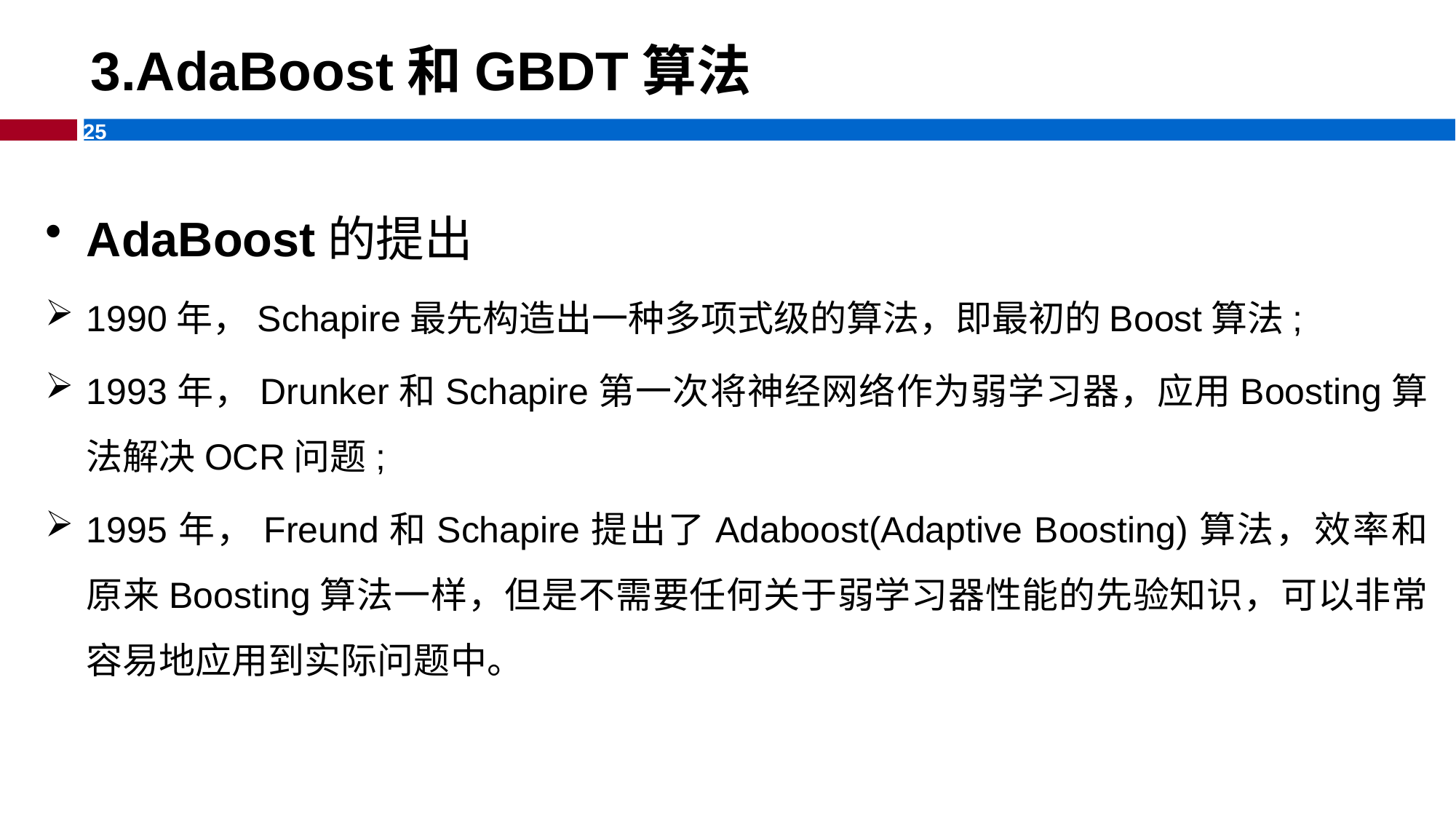

3.AdaBoost和GBDT算法
AdaBoost的提出
1990年，Schapire最先构造出一种多项式级的算法，即最初的Boost算法;
1993年，Drunker和Schapire第一次将神经网络作为弱学习器，应用Boosting算法解决OCR问题;
1995年，Freund和Schapire提出了Adaboost(Adaptive Boosting)算法，效率和原来Boosting算法一样，但是不需要任何关于弱学习器性能的先验知识，可以非常容易地应用到实际问题中。